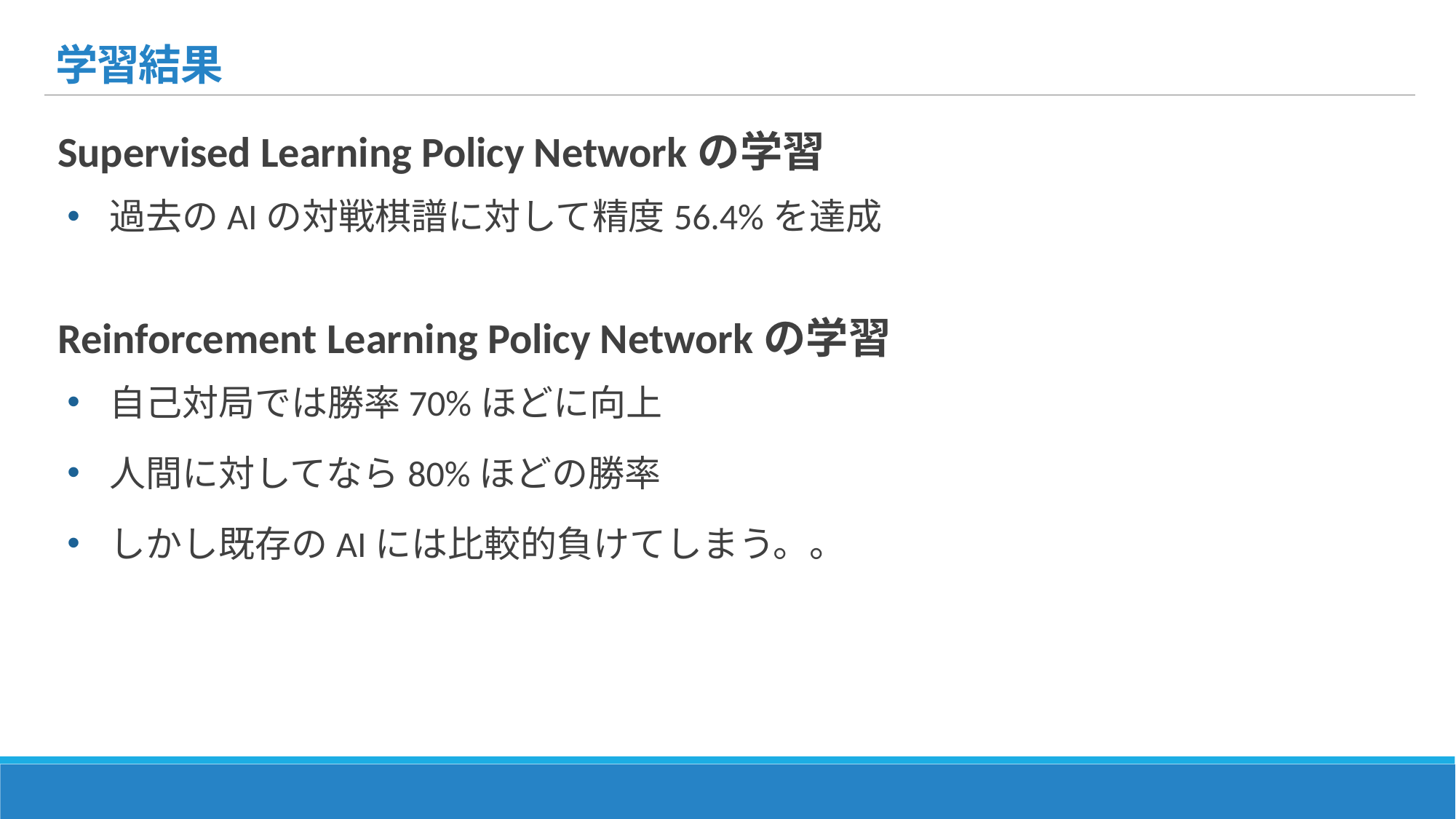

# 学習結果
Supervised Learning Policy Networkの学習
過去のAIの対戦棋譜に対して精度56.4%を達成
Reinforcement Learning Policy Networkの学習
自己対局では勝率70%ほどに向上
人間に対してなら80%ほどの勝率
しかし既存のAIには比較的負けてしまう。。